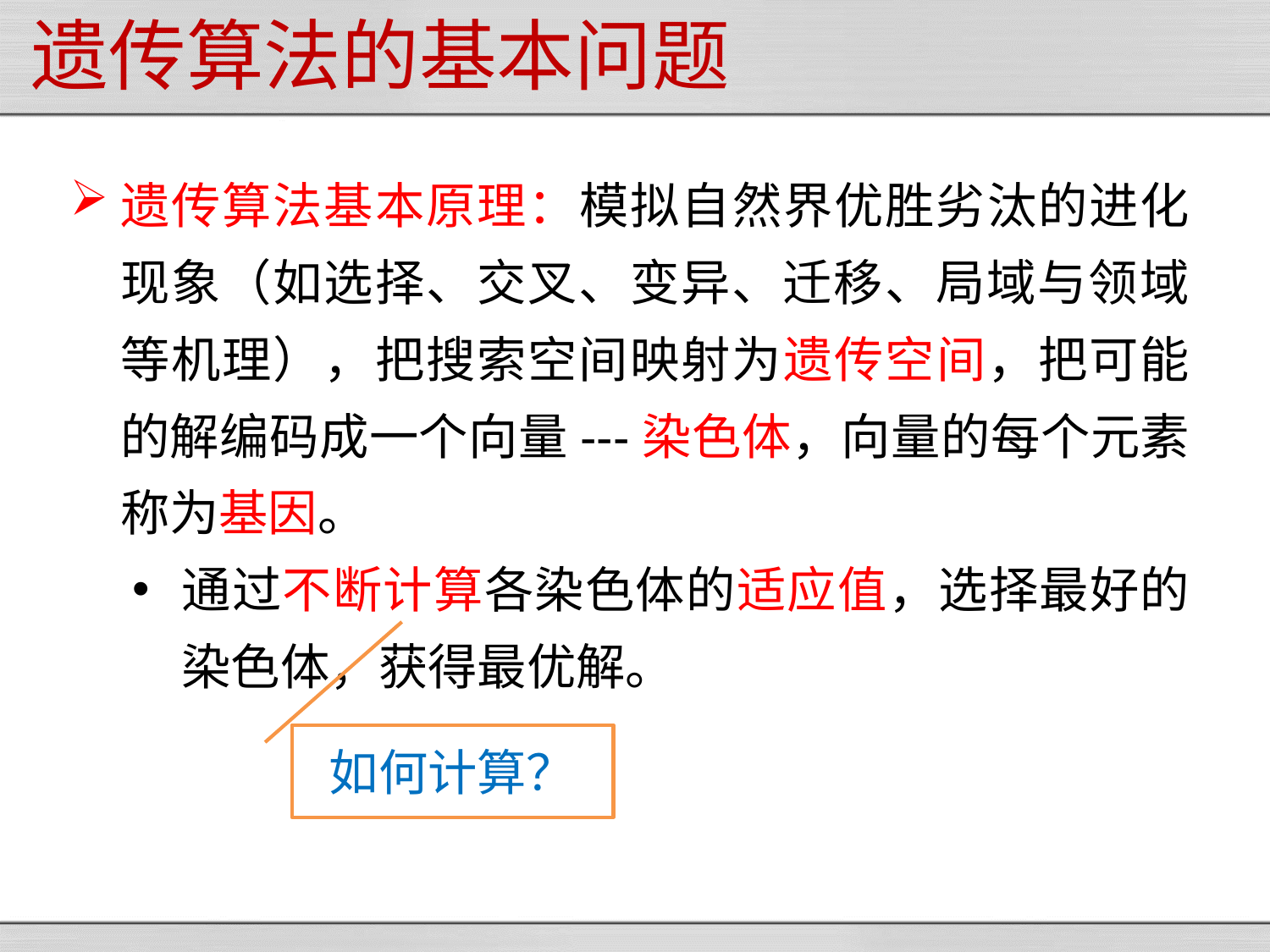

# 遗传算法的基本问题
遗传算法基本原理：模拟自然界优胜劣汰的进化现象（如选择、交叉、变异、迁移、局域与领域等机理），把搜索空间映射为遗传空间，把可能的解编码成一个向量---染色体，向量的每个元素称为基因。
通过不断计算各染色体的适应值，选择最好的染色体，获得最优解。
如何计算？